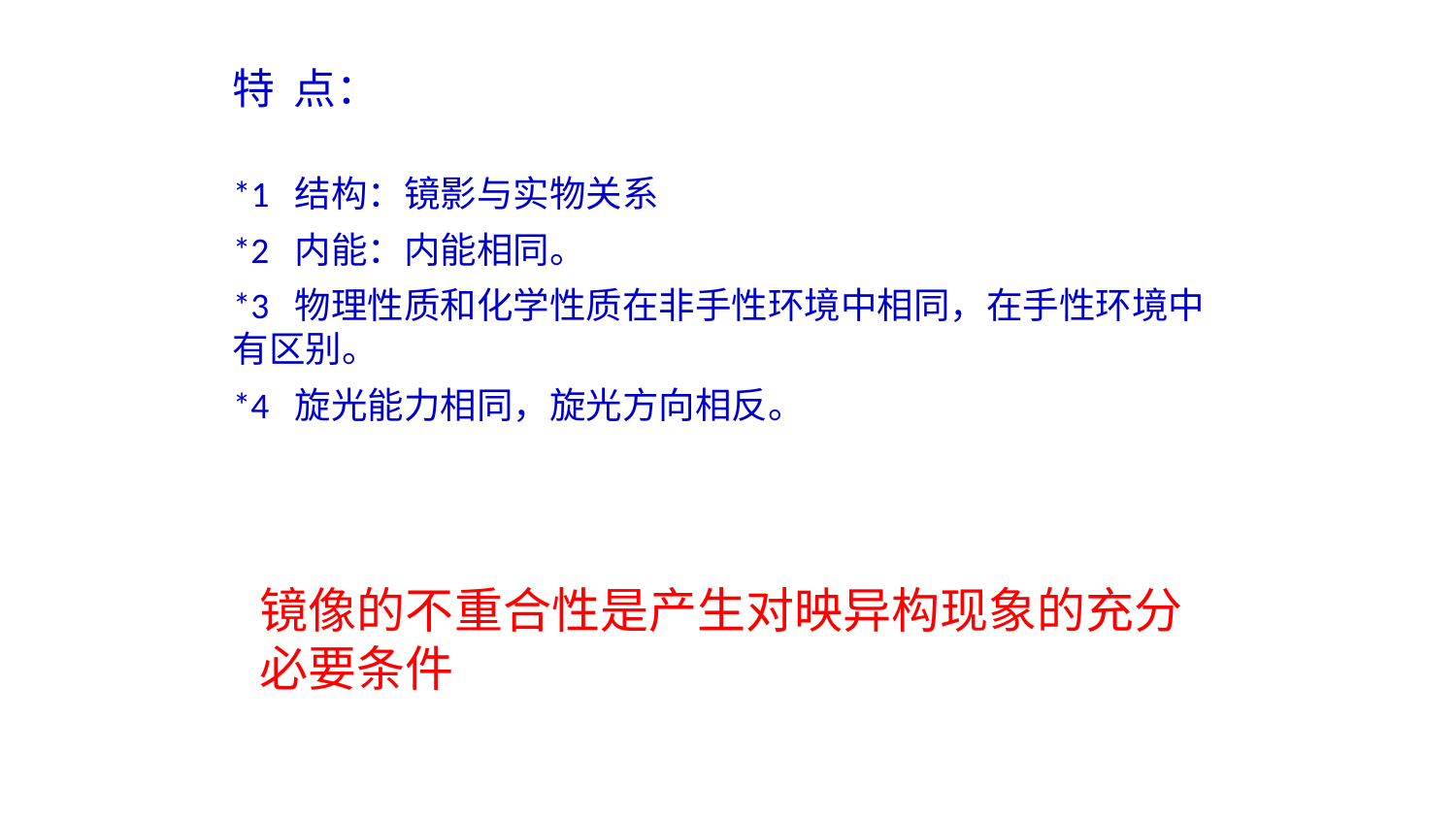

特  点：

*1  结构：镜影与实物关系
*2  内能：内能相同。
*3  物理性质和化学性质在非手性环境中相同，在手性环境中有区别。
*4  旋光能力相同，旋光方向相反。
镜像的不重合性是产生对映异构现象的充分必要条件